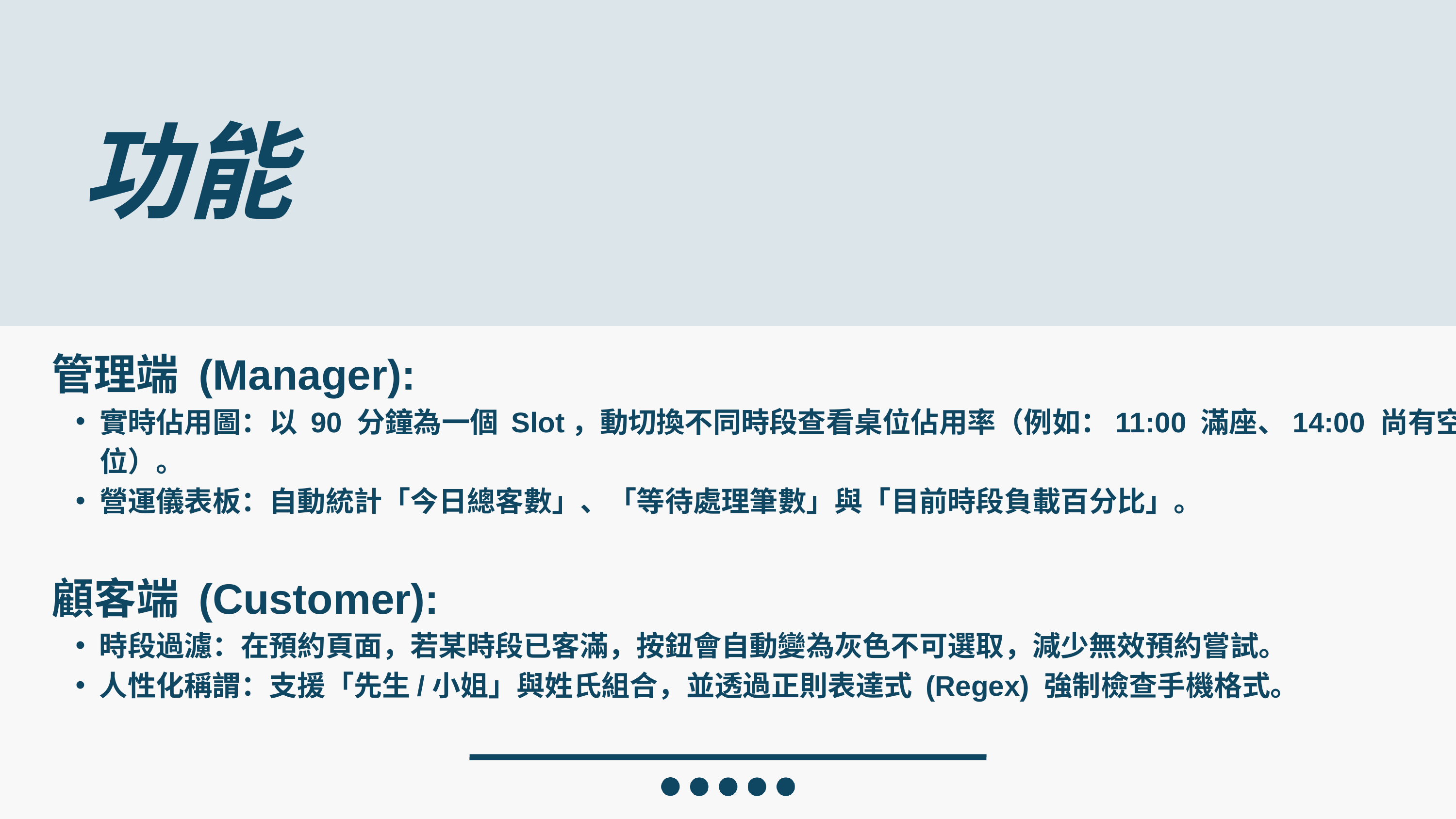

功能
管理端 (Manager):
實時佔用圖：以 90 分鐘為一個 Slot，動切換不同時段查看桌位佔用率（例如：11:00 滿座、14:00 尚有空位）。
營運儀表板：自動統計「今日總客數」、「等待處理筆數」與「目前時段負載百分比」。
顧客端 (Customer):
時段過濾：在預約頁面，若某時段已客滿，按鈕會自動變為灰色不可選取，減少無效預約嘗試。
人性化稱謂：支援「先生/小姐」與姓氏組合，並透過正則表達式 (Regex) 強制檢查手機格式。